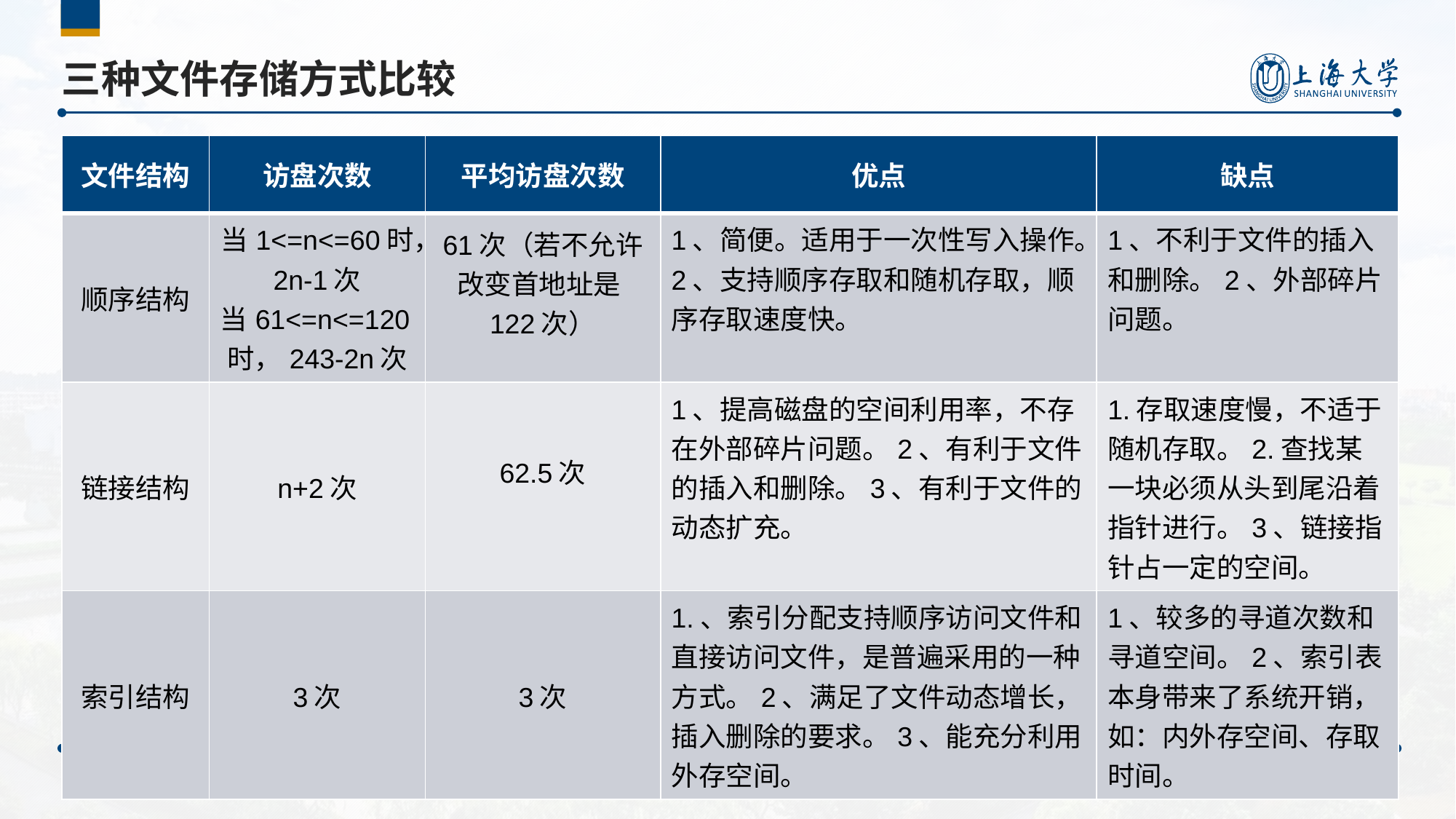

# 三种文件存储方式比较
| 文件结构 | 访盘次数 | 平均访盘次数 | 优点 | 缺点 |
| --- | --- | --- | --- | --- |
| 顺序结构 | 当1<=n<=60时，2n-1次 当61<=n<=120时，243-2n次 | 61次（若不允许改变首地址是122次） | 1、简便。适用于一次性写入操作。2、支持顺序存取和随机存取，顺序存取速度快。 | 1、不利于文件的插入和删除。2、外部碎片问题。 |
| 链接结构 | n+2次 | 62.5次 | 1、提高磁盘的空间利用率，不存在外部碎片问题。2、有利于文件的插入和删除。3、有利于文件的动态扩充。 | 1.存取速度慢，不适于随机存取。2.查找某一块必须从头到尾沿着指针进行。3、链接指针占一定的空间。 |
| 索引结构 | 3次 | 3次 | 1.、索引分配支持顺序访问文件和直接访问文件，是普遍采用的一种方式。2、满足了文件动态增长，插入删除的要求。3、能充分利用外存空间。 | 1、较多的寻道次数和寻道空间。2、索引表本身带来了系统开销，如：内外存空间、存取时间。 |
9